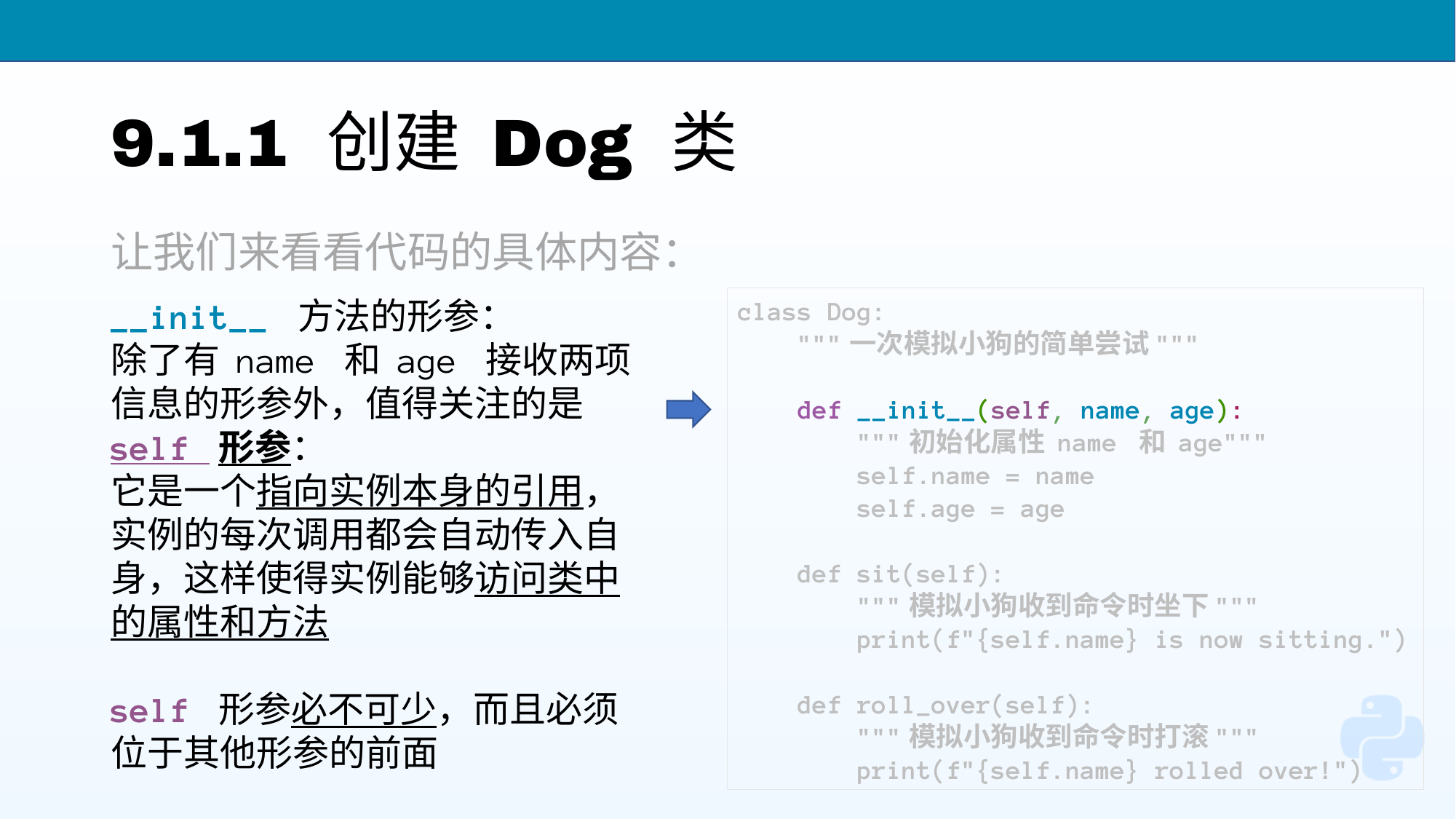

# 9.1.1 创建 Dog 类
让我们来看看代码的具体内容：
class Dog:
    """一次模拟小狗的简单尝试"""
    def __init__(self, name, age):
        """初始化属性 name 和 age"""
        self.name = name
        self.age = age
    def sit(self):
        """模拟小狗收到命令时坐下"""
        print(f"{self.name} is now sitting.")
    def roll_over(self):
        """模拟小狗收到命令时打滚"""
        print(f"{self.name} rolled over!")
__init__ 方法的形参：
除了有 name 和 age 接收两项信息的形参外，值得关注的是 self 形参：
它是一个指向实例本身的引用，实例的每次调用都会自动传入自身，这样使得实例能够访问类中的属性和方法

self 形参必不可少，而且必须位于其他形参的前面